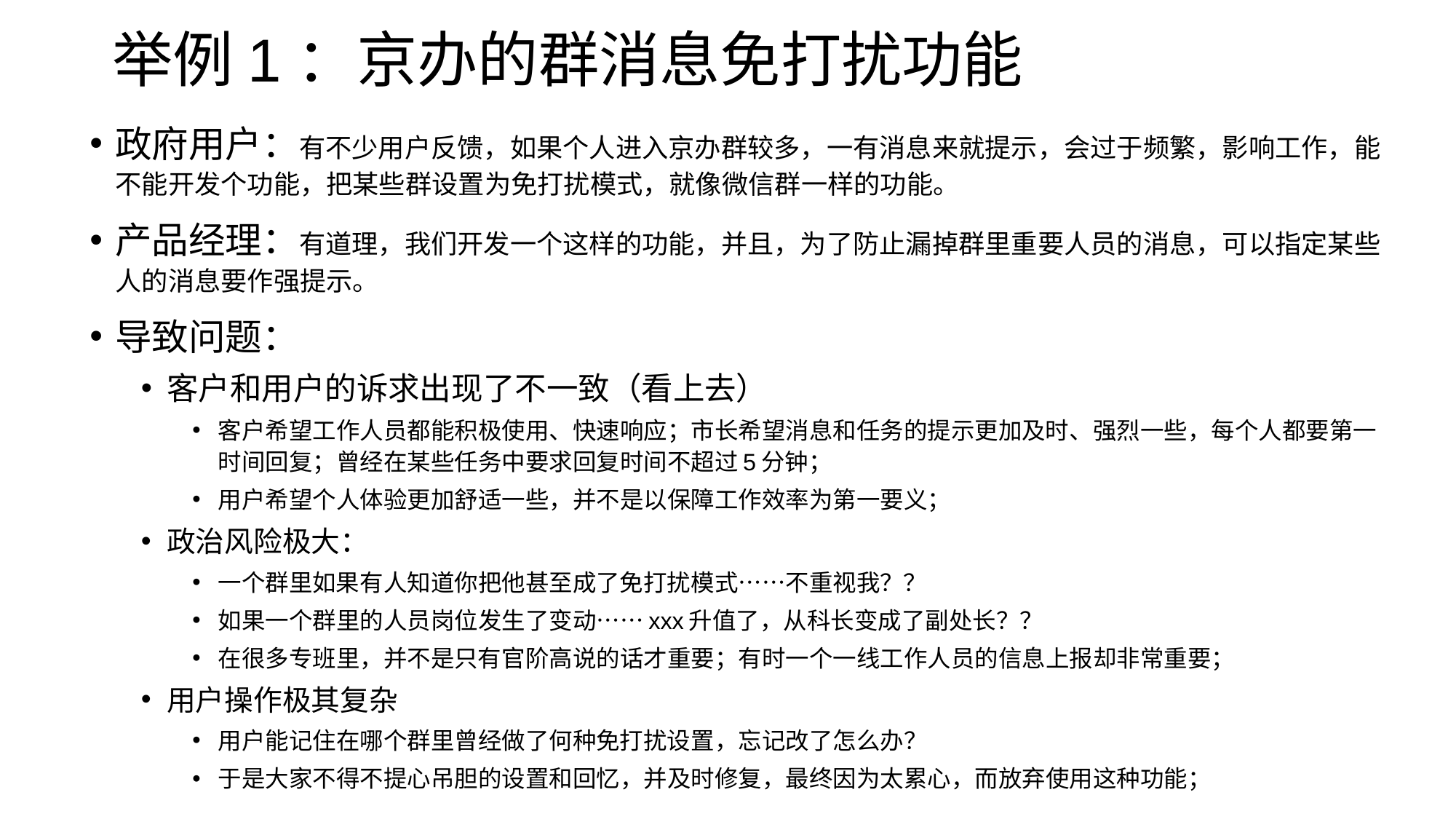

# 举例1：京办的群消息免打扰功能
政府用户：有不少用户反馈，如果个人进入京办群较多，一有消息来就提示，会过于频繁，影响工作，能不能开发个功能，把某些群设置为免打扰模式，就像微信群一样的功能。
产品经理：有道理，我们开发一个这样的功能，并且，为了防止漏掉群里重要人员的消息，可以指定某些人的消息要作强提示。
导致问题：
客户和用户的诉求出现了不一致（看上去）
客户希望工作人员都能积极使用、快速响应；市长希望消息和任务的提示更加及时、强烈一些，每个人都要第一时间回复；曾经在某些任务中要求回复时间不超过5分钟；
用户希望个人体验更加舒适一些，并不是以保障工作效率为第一要义；
政治风险极大：
一个群里如果有人知道你把他甚至成了免打扰模式……不重视我？？
如果一个群里的人员岗位发生了变动……xxx升值了，从科长变成了副处长？？
在很多专班里，并不是只有官阶高说的话才重要；有时一个一线工作人员的信息上报却非常重要；
用户操作极其复杂
用户能记住在哪个群里曾经做了何种免打扰设置，忘记改了怎么办？
于是大家不得不提心吊胆的设置和回忆，并及时修复，最终因为太累心，而放弃使用这种功能；